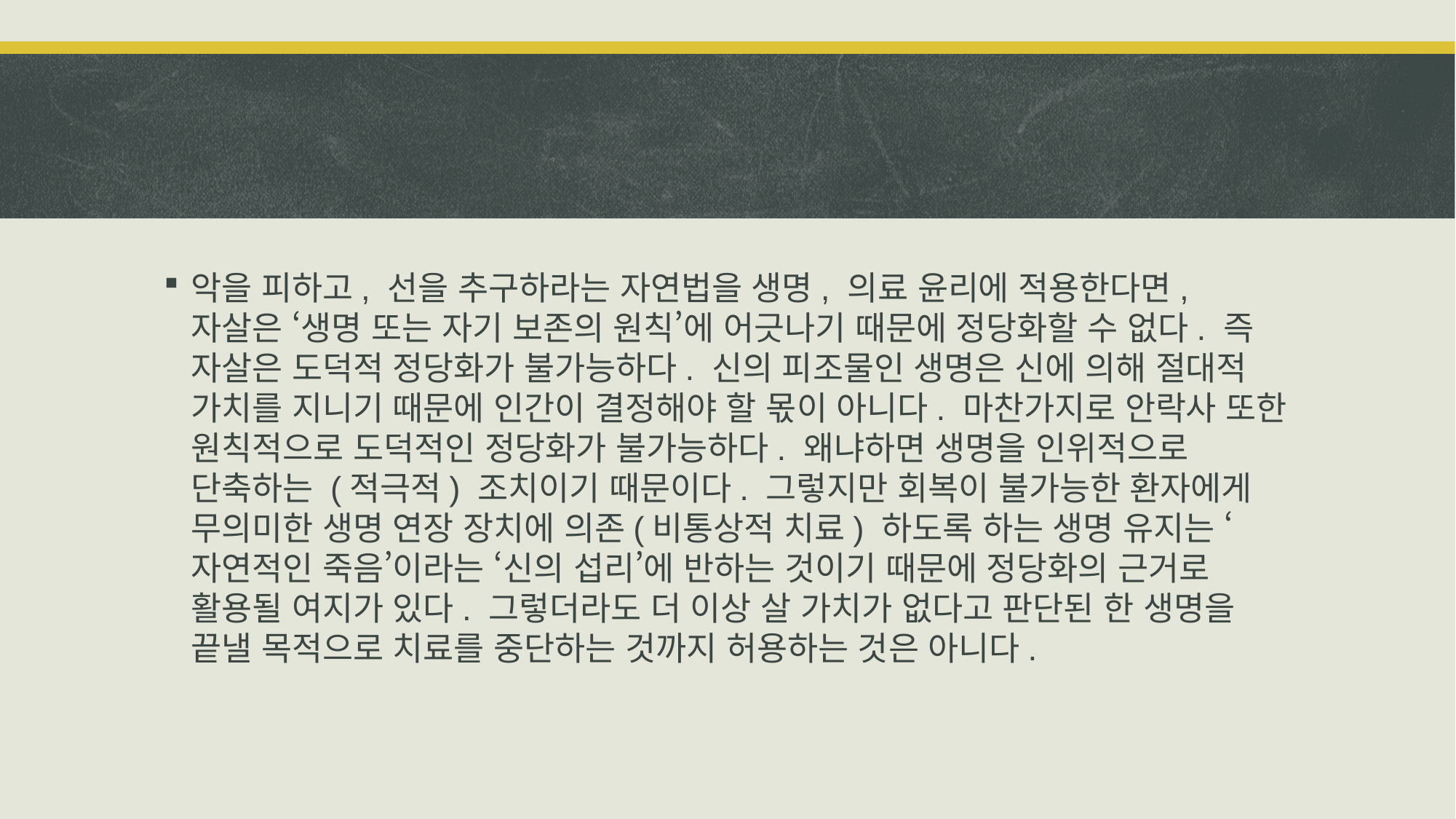

#
악을 피하고, 선을 추구하라는 자연법을 생명, 의료 윤리에 적용한다면, 자살은 ‘생명 또는 자기 보존의 원칙’에 어긋나기 때문에 정당화할 수 없다. 즉 자살은 도덕적 정당화가 불가능하다. 신의 피조물인 생명은 신에 의해 절대적 가치를 지니기 때문에 인간이 결정해야 할 몫이 아니다. 마찬가지로 안락사 또한 원칙적으로 도덕적인 정당화가 불가능하다. 왜냐하면 생명을 인위적으로 단축하는 (적극적) 조치이기 때문이다. 그렇지만 회복이 불가능한 환자에게 무의미한 생명 연장 장치에 의존(비통상적 치료) 하도록 하는 생명 유지는 ‘자연적인 죽음’이라는 ‘신의 섭리’에 반하는 것이기 때문에 정당화의 근거로 활용될 여지가 있다. 그렇더라도 더 이상 살 가치가 없다고 판단된 한 생명을 끝낼 목적으로 치료를 중단하는 것까지 허용하는 것은 아니다.